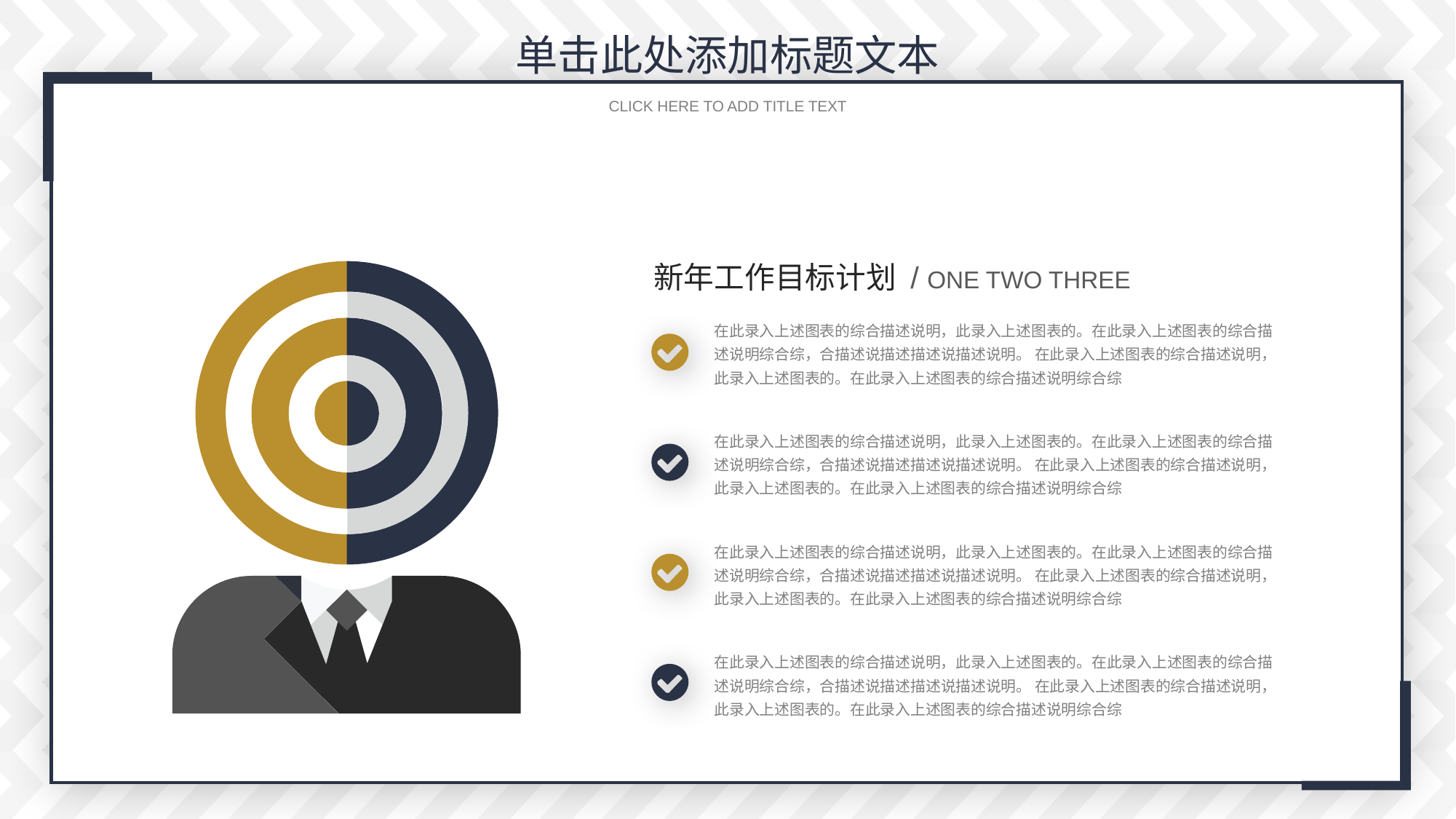

单击此处添加标题文本
 CLICK HERE TO ADD TITLE TEXT

新年工作目标计划 / ONE TWO THREE

在此录入上述图表的综合描述说明，此录入上述图表的。在此录入上述图表的综合描述说明综合综，合描述说描述描述说描述说明。 在此录入上述图表的综合描述说明，此录入上述图表的。在此录入上述图表的综合描述说明综合综

在此录入上述图表的综合描述说明，此录入上述图表的。在此录入上述图表的综合描述说明综合综，合描述说描述描述说描述说明。 在此录入上述图表的综合描述说明，此录入上述图表的。在此录入上述图表的综合描述说明综合综

在此录入上述图表的综合描述说明，此录入上述图表的。在此录入上述图表的综合描述说明综合综，合描述说描述描述说描述说明。 在此录入上述图表的综合描述说明，此录入上述图表的。在此录入上述图表的综合描述说明综合综

在此录入上述图表的综合描述说明，此录入上述图表的。在此录入上述图表的综合描述说明综合综，合描述说描述描述说描述说明。 在此录入上述图表的综合描述说明，此录入上述图表的。在此录入上述图表的综合描述说明综合综